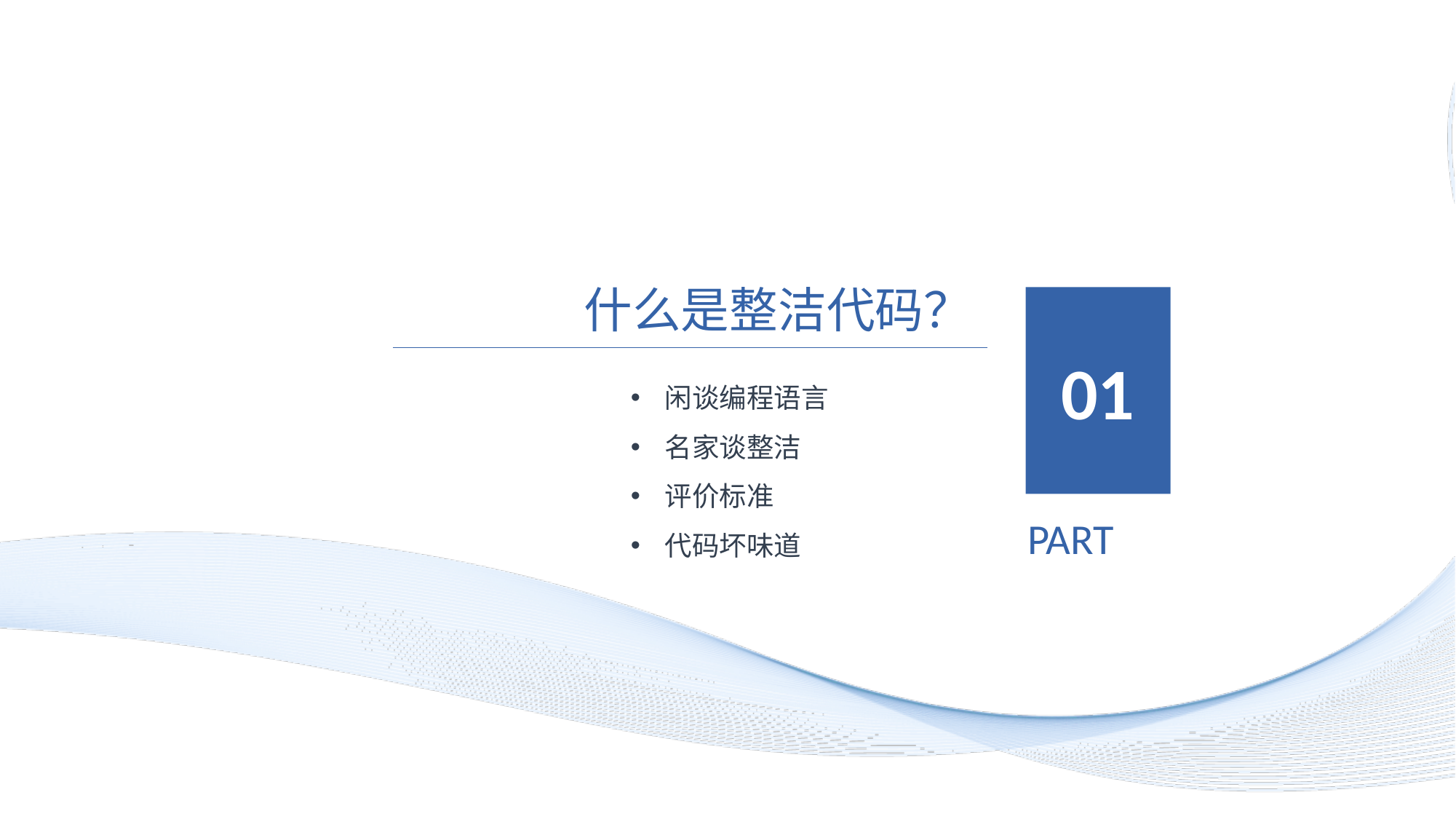

什么是整洁代码？
01
PART
闲谈编程语言
名家谈整洁
评价标准
代码坏味道